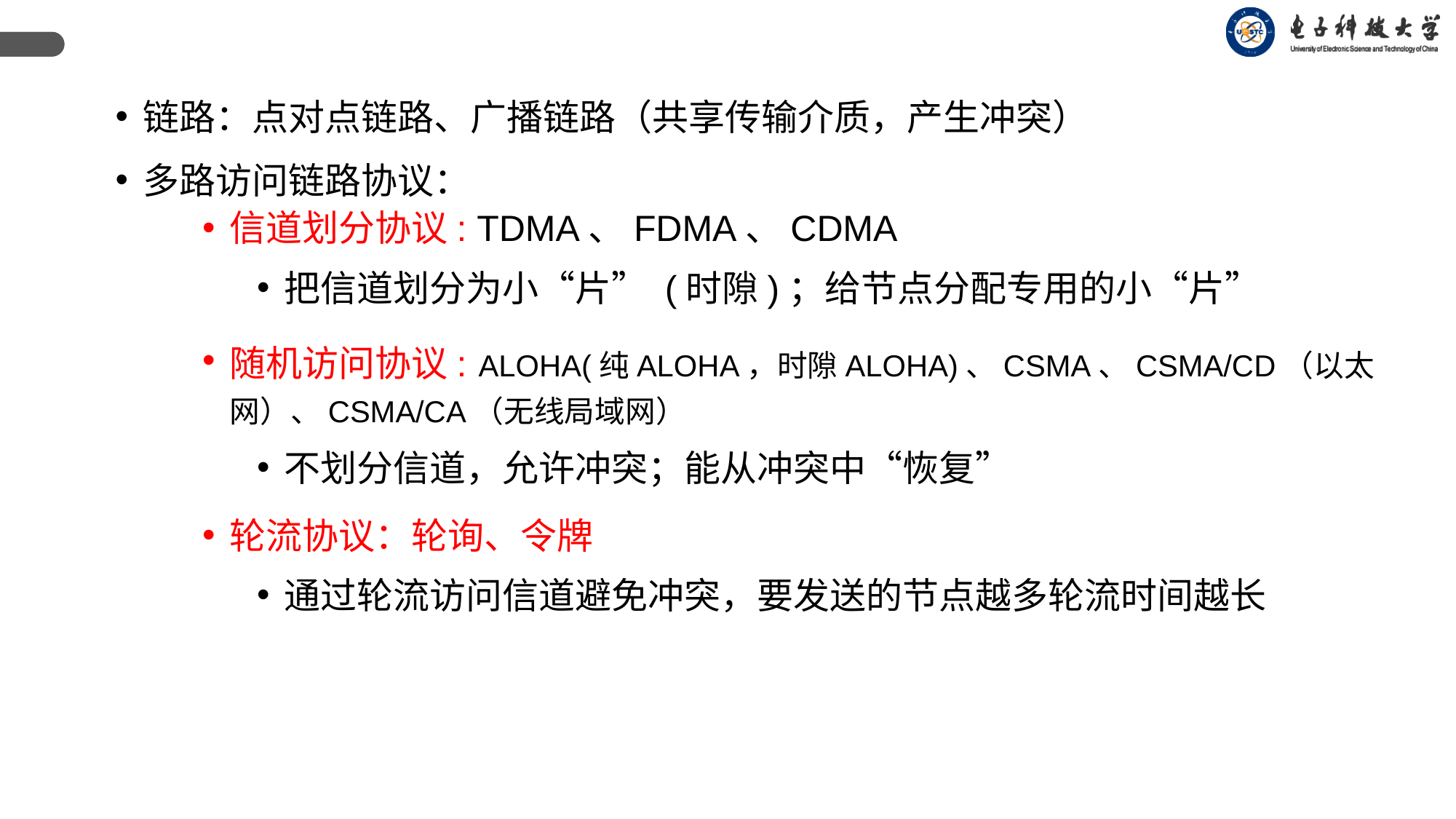

链路：点对点链路、广播链路（共享传输介质，产生冲突）
多路访问链路协议：
信道划分协议: TDMA、FDMA、CDMA
把信道划分为小“片” (时隙)；给节点分配专用的小“片”
随机访问协议: ALOHA(纯ALOHA，时隙ALOHA)、CSMA、CSMA/CD（以太网）、CSMA/CA（无线局域网）
不划分信道，允许冲突；能从冲突中“恢复”
轮流协议：轮询、令牌
通过轮流访问信道避免冲突，要发送的节点越多轮流时间越长